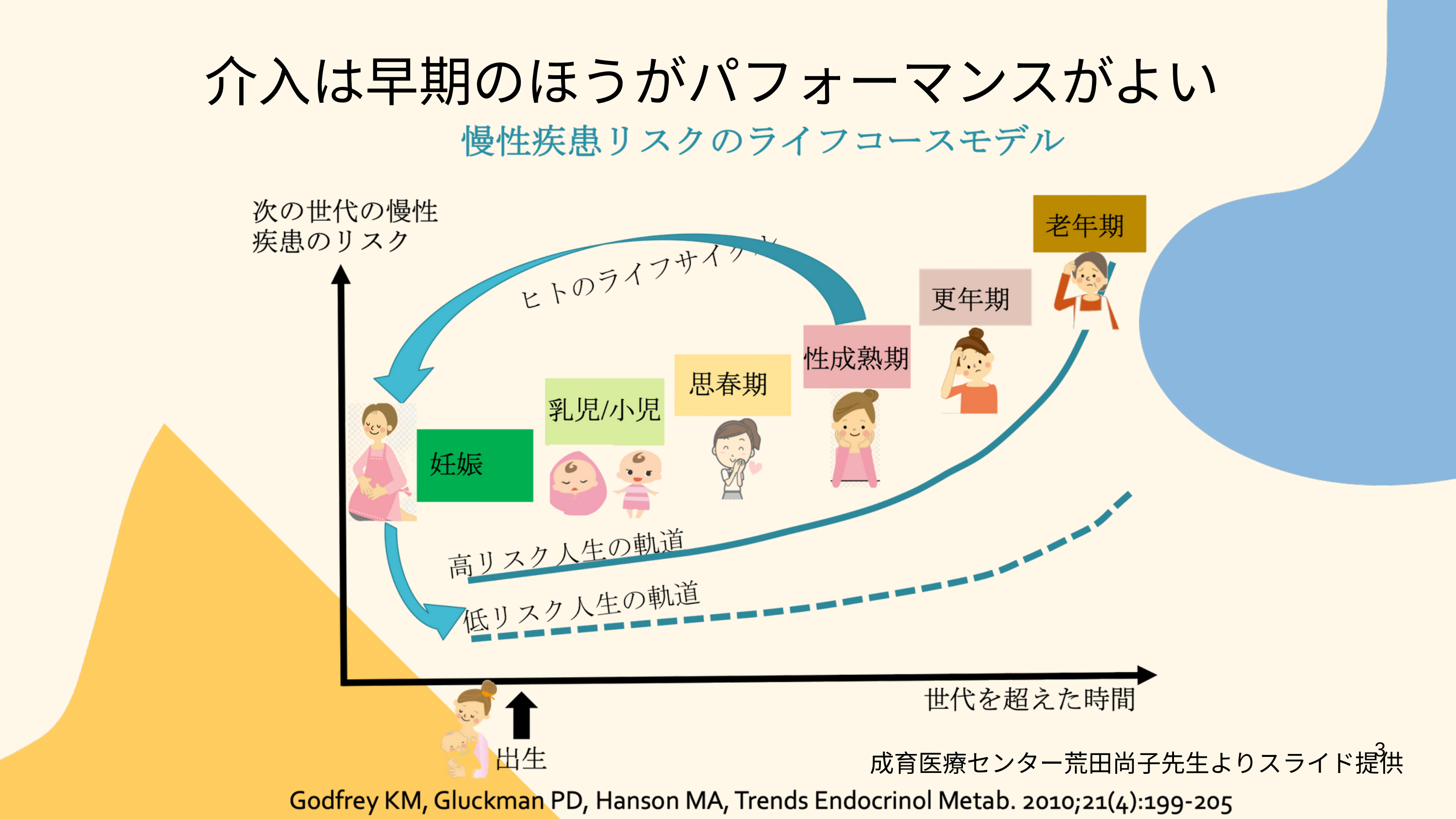

介入は早期のほうがパフォーマンスがよい

3
成育医療センター荒田尚子先生よりスライド提供